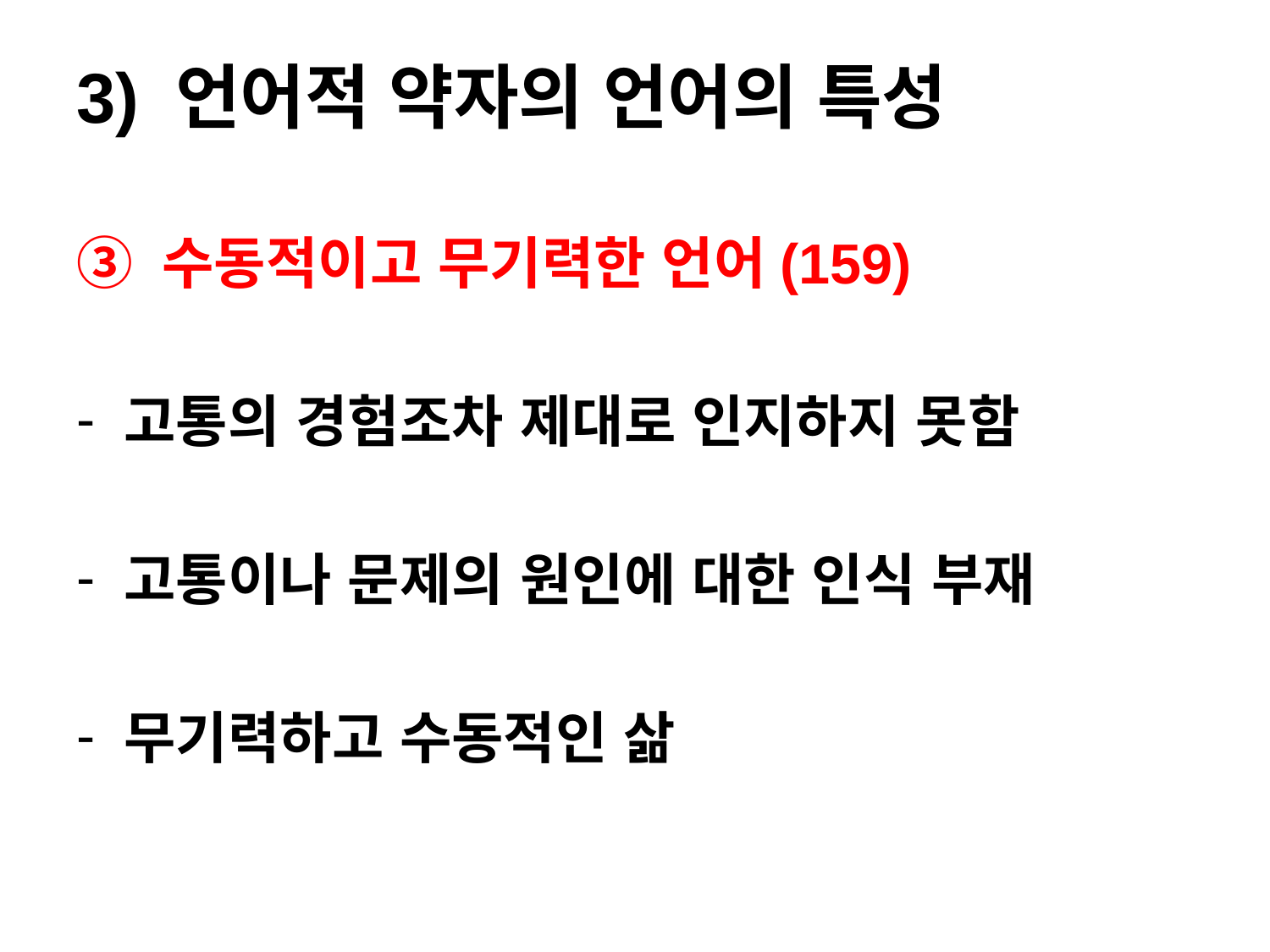

3) 언어적 약자의 언어의 특성

③ 수동적이고 무기력한 언어(159)

고통의 경험조차 제대로 인지하지 못함

고통이나 문제의 원인에 대한 인식 부재

무기력하고 수동적인 삶